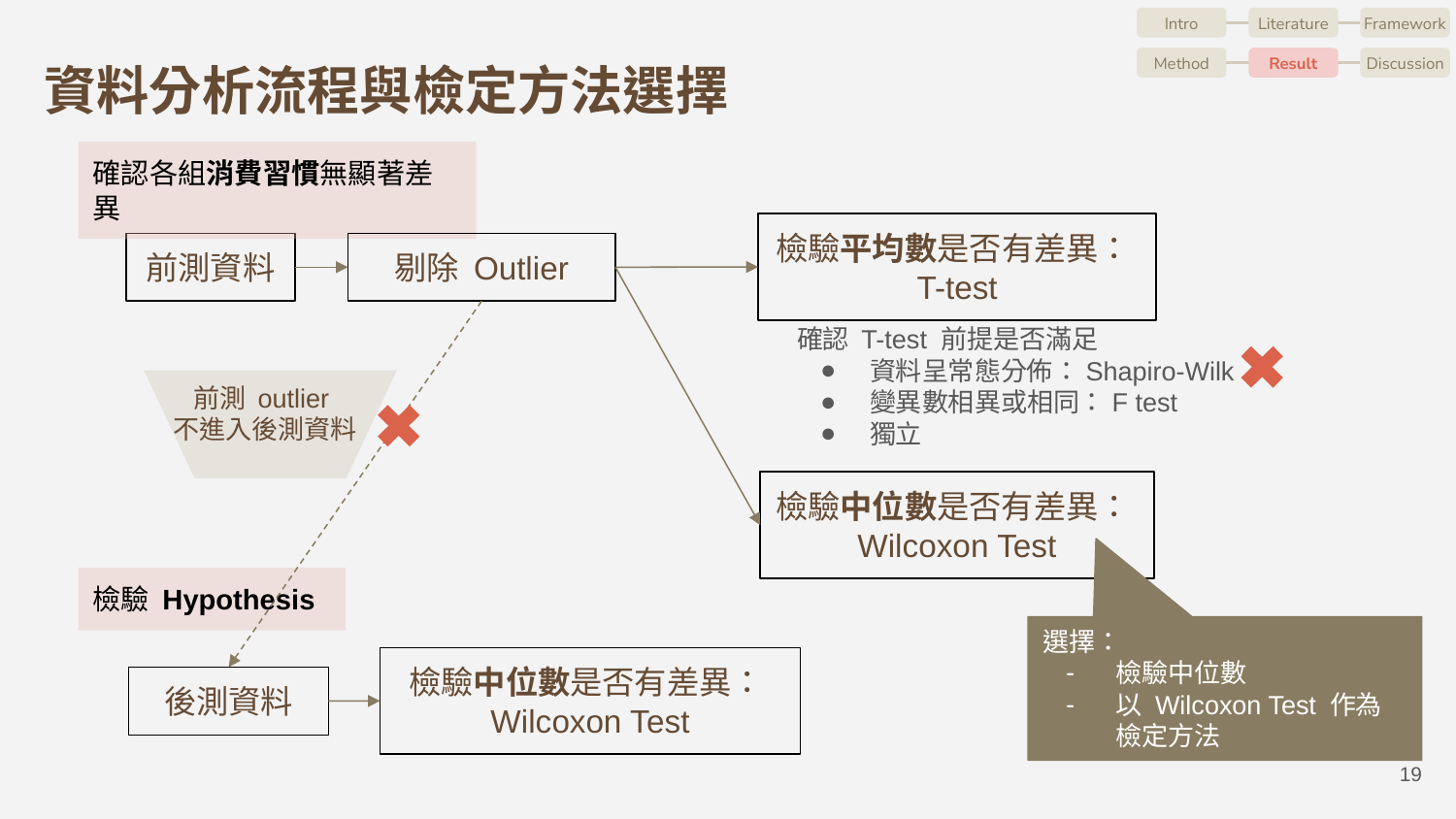

Intro
Literature
Framework
Method
Result
Discussion
# 資料分析流程與檢定方法選擇
確認各組消費習慣無顯著差異
檢驗平均數是否有差異：T-test
前測資料
剔除 Outlier
確認 T-test 前提是否滿足
資料呈常態分佈：Shapiro-Wilk
變異數相異或相同：F test
獨立

前測 outlier
不進入後測資料

檢驗中位數是否有差異：Wilcoxon Test
檢驗 Hypothesis
選擇：
檢驗中位數
以 Wilcoxon Test 作為檢定方法
檢驗中位數是否有差異：Wilcoxon Test
後測資料
19